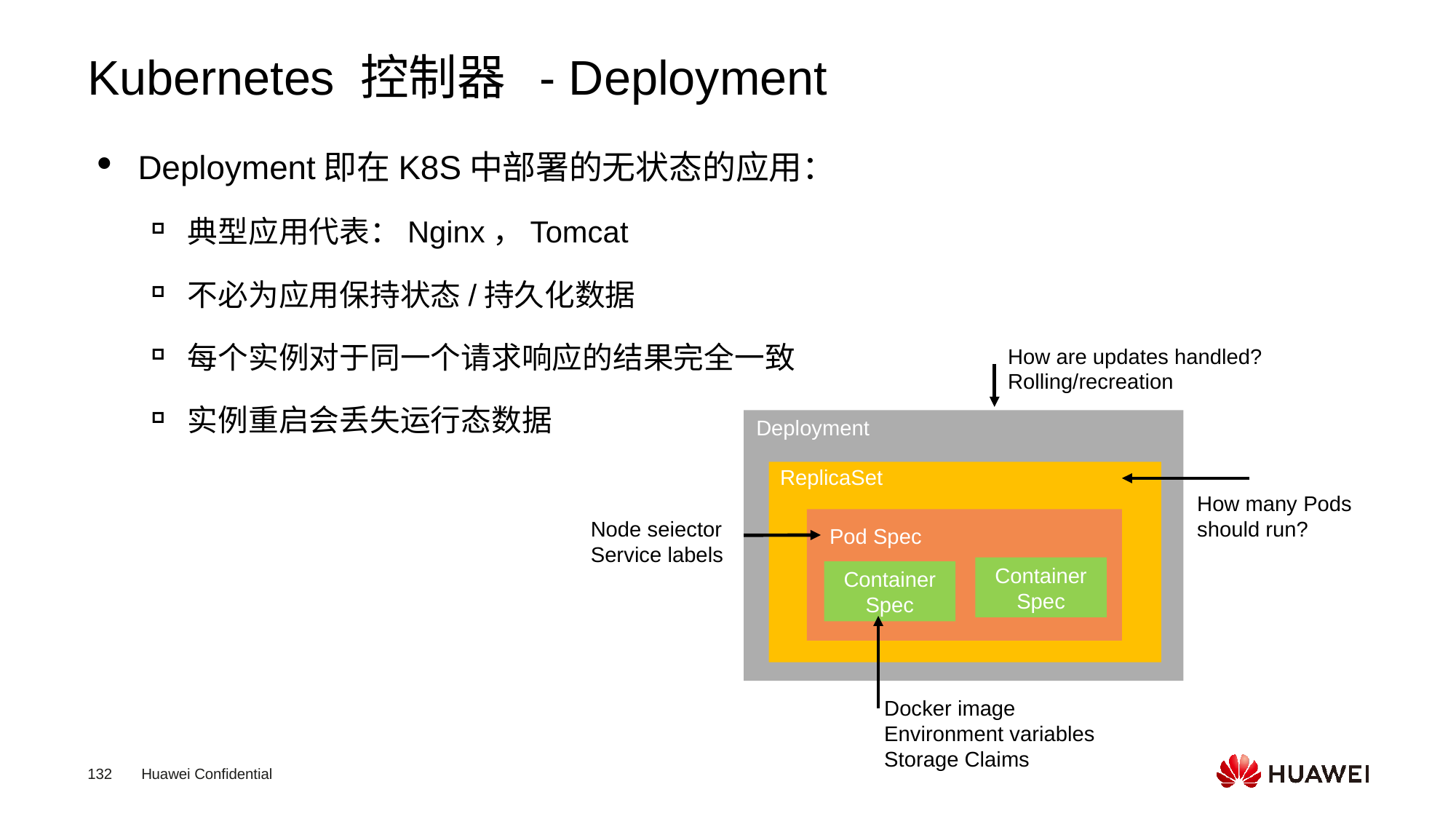

# Kubernetes 控制器  - Deployment
Deployment即在K8S中部署的无状态的应用：
典型应用代表：Nginx，Tomcat
不必为应用保持状态/持久化数据
每个实例对于同一个请求响应的结果完全一致
实例重启会丢失运行态数据

How are updates handled?
Rolling/recreation
Deployment

ReplicaSet

Pod Spec
Container
Spec
How many Pods
should run?
Node seiector
Service labels
Docker image
Environment variables
Storage Claims
Container
Spec